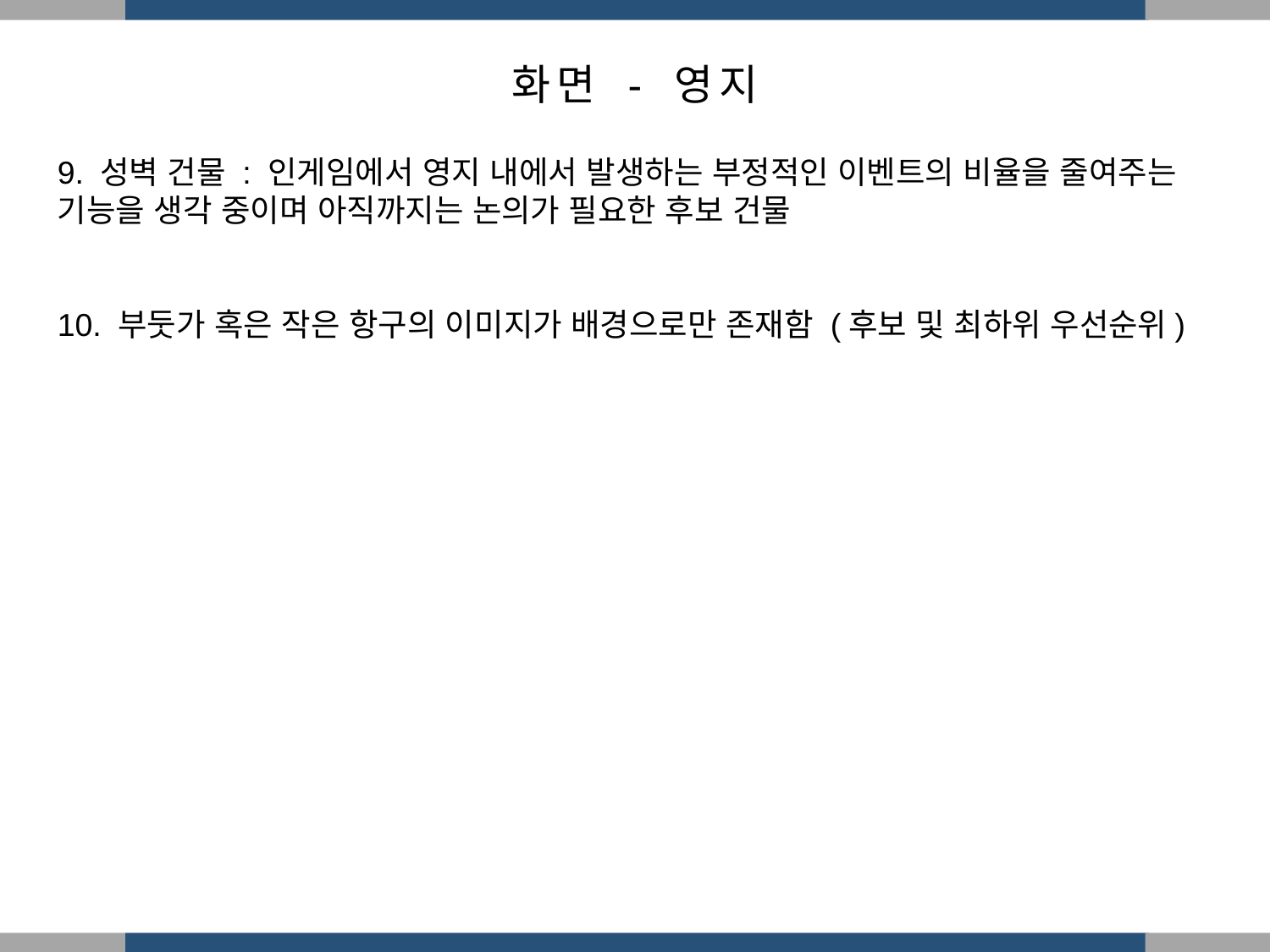

화면 - 영지
9. 성벽 건물 : 인게임에서 영지 내에서 발생하는 부정적인 이벤트의 비율을 줄여주는 기능을 생각 중이며 아직까지는 논의가 필요한 후보 건물

10. 부둣가 혹은 작은 항구의 이미지가 배경으로만 존재함 (후보 및 최하위 우선순위)